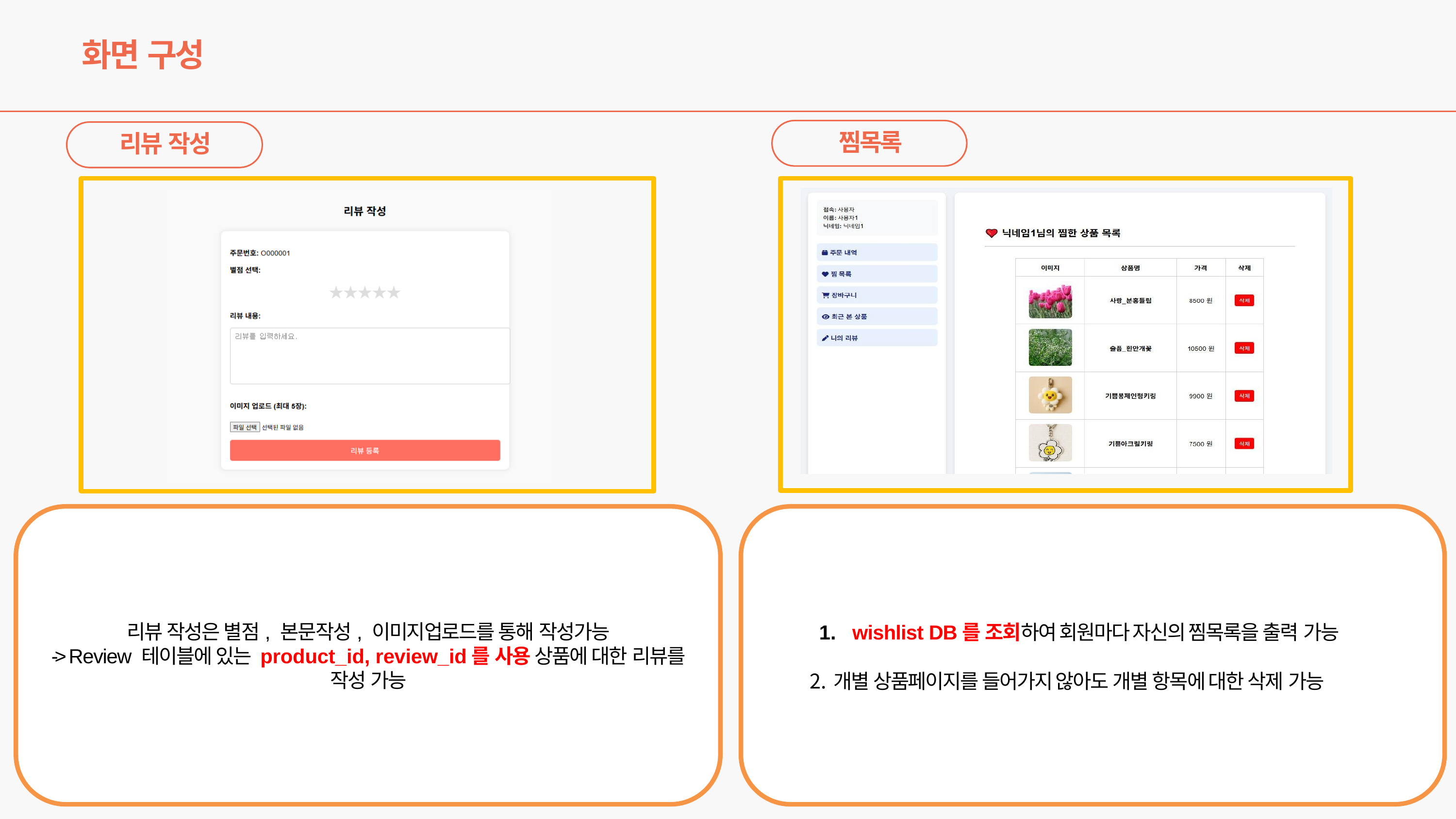

# 화면 구성

찜목록
리뷰 작성

리뷰 작성은 별점, 본문작성, 이미지업로드를 통해 작성가능
-> Review 테이블에 있는 product_id, review_id를 사용 상품에 대한 리뷰를
작성 가능
wishlist DB를 조회하여 회원마다 자신의 찜목록을 출력 가능

개별 상품페이지를 들어가지 않아도 개별 항목에 대한 삭제 가능